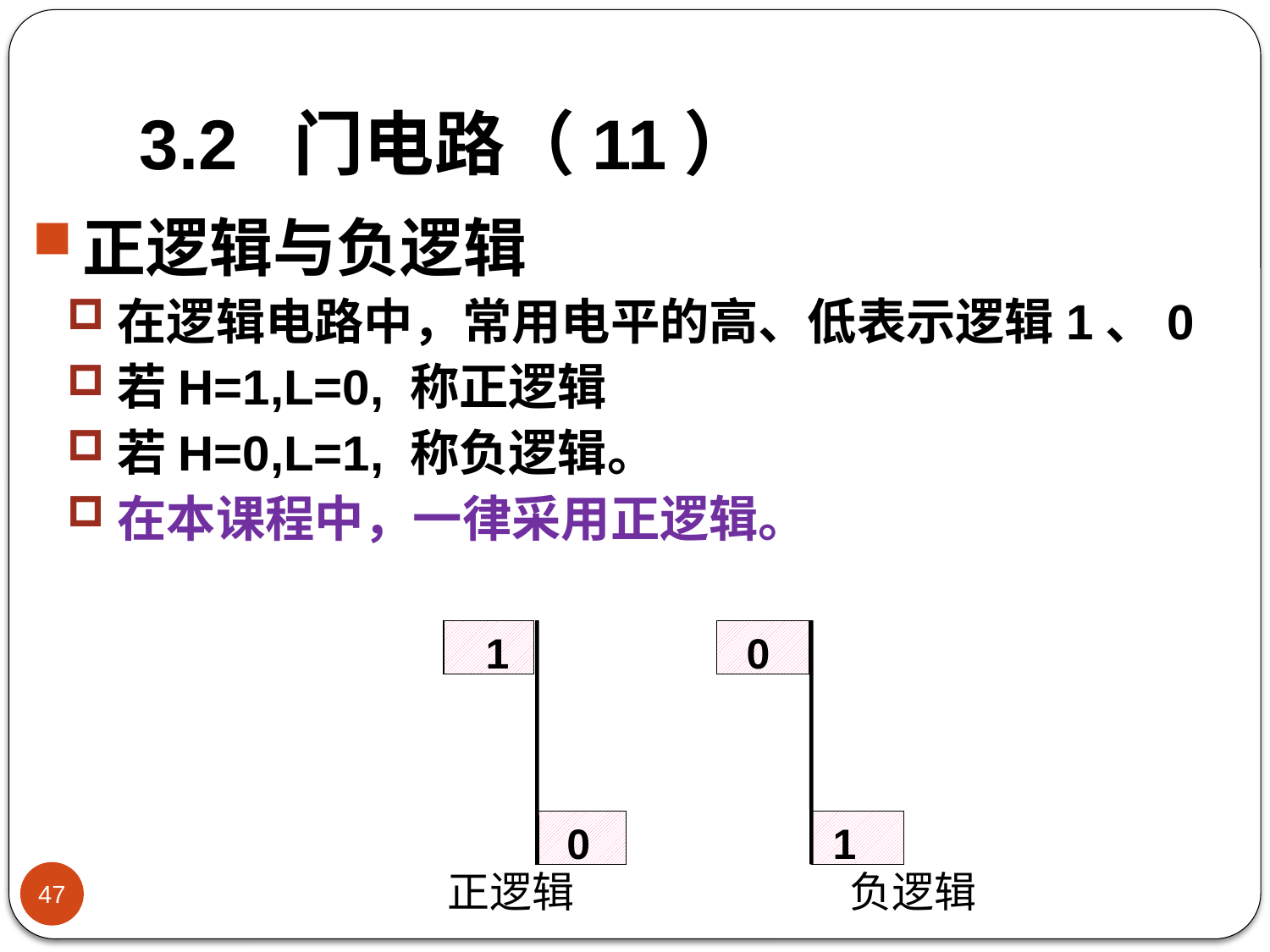

# 3.2  门电路（11）
正逻辑与负逻辑
在逻辑电路中，常用电平的高、低表示逻辑1、0
若H=1,L=0, 称正逻辑
若H=0,L=1, 称负逻辑。
在本课程中，一律采用正逻辑。
1

0

0
1

正逻辑
负逻辑
47